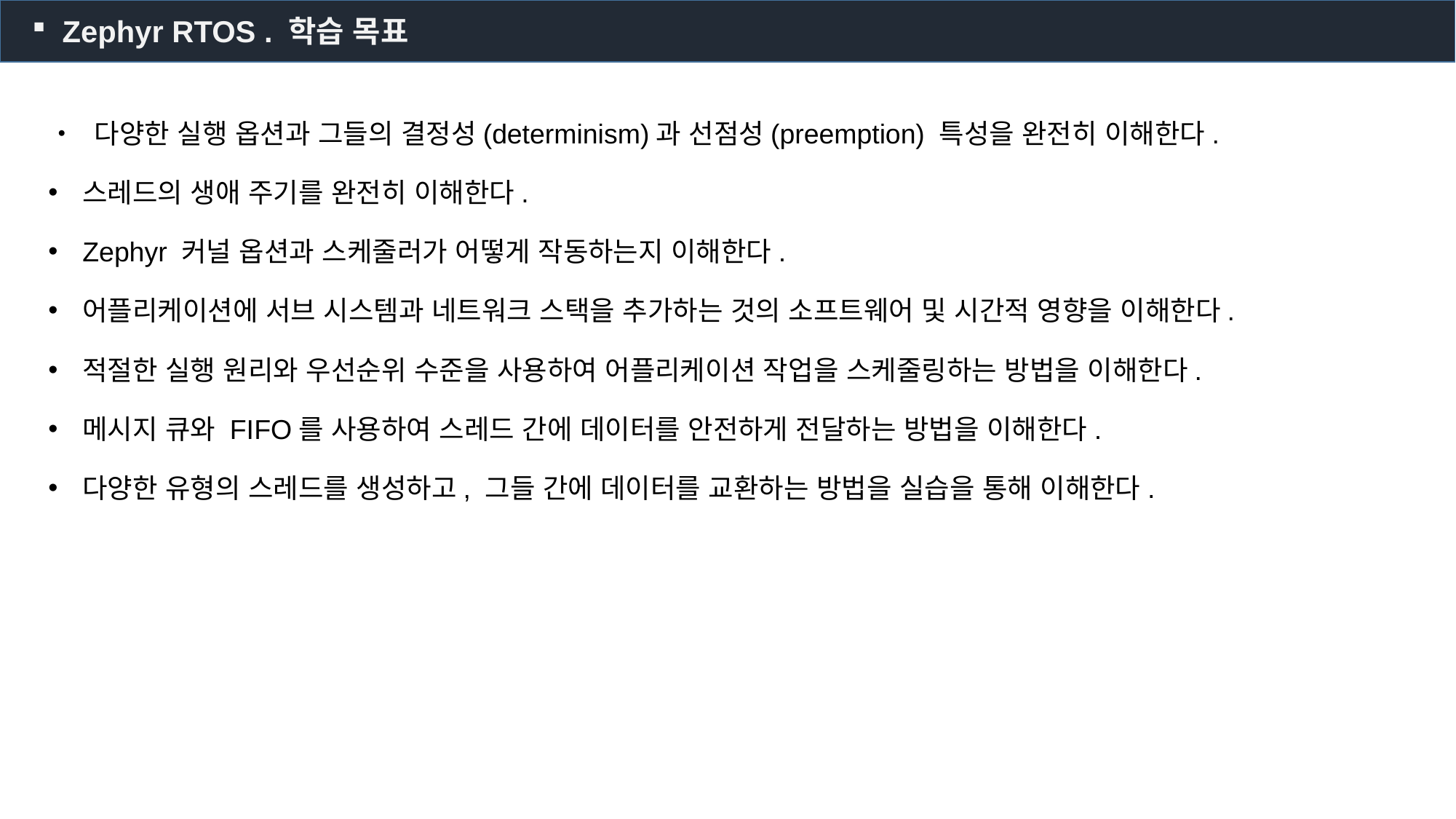

Zephyr RTOS . 학습 목표
•  다양한 실행 옵션과 그들의 결정성(determinism)과 선점성(preemption) 특성을 완전히 이해한다.
스레드의 생애 주기를 완전히 이해한다.
Zephyr 커널 옵션과 스케줄러가 어떻게 작동하는지 이해한다.
어플리케이션에 서브 시스템과 네트워크 스택을 추가하는 것의 소프트웨어 및 시간적 영향을 이해한다.
적절한 실행 원리와 우선순위 수준을 사용하여 어플리케이션 작업을 스케줄링하는 방법을 이해한다.
메시지 큐와 FIFO를 사용하여 스레드 간에 데이터를 안전하게 전달하는 방법을 이해한다.
다양한 유형의 스레드를 생성하고, 그들 간에 데이터를 교환하는 방법을 실습을 통해 이해한다.